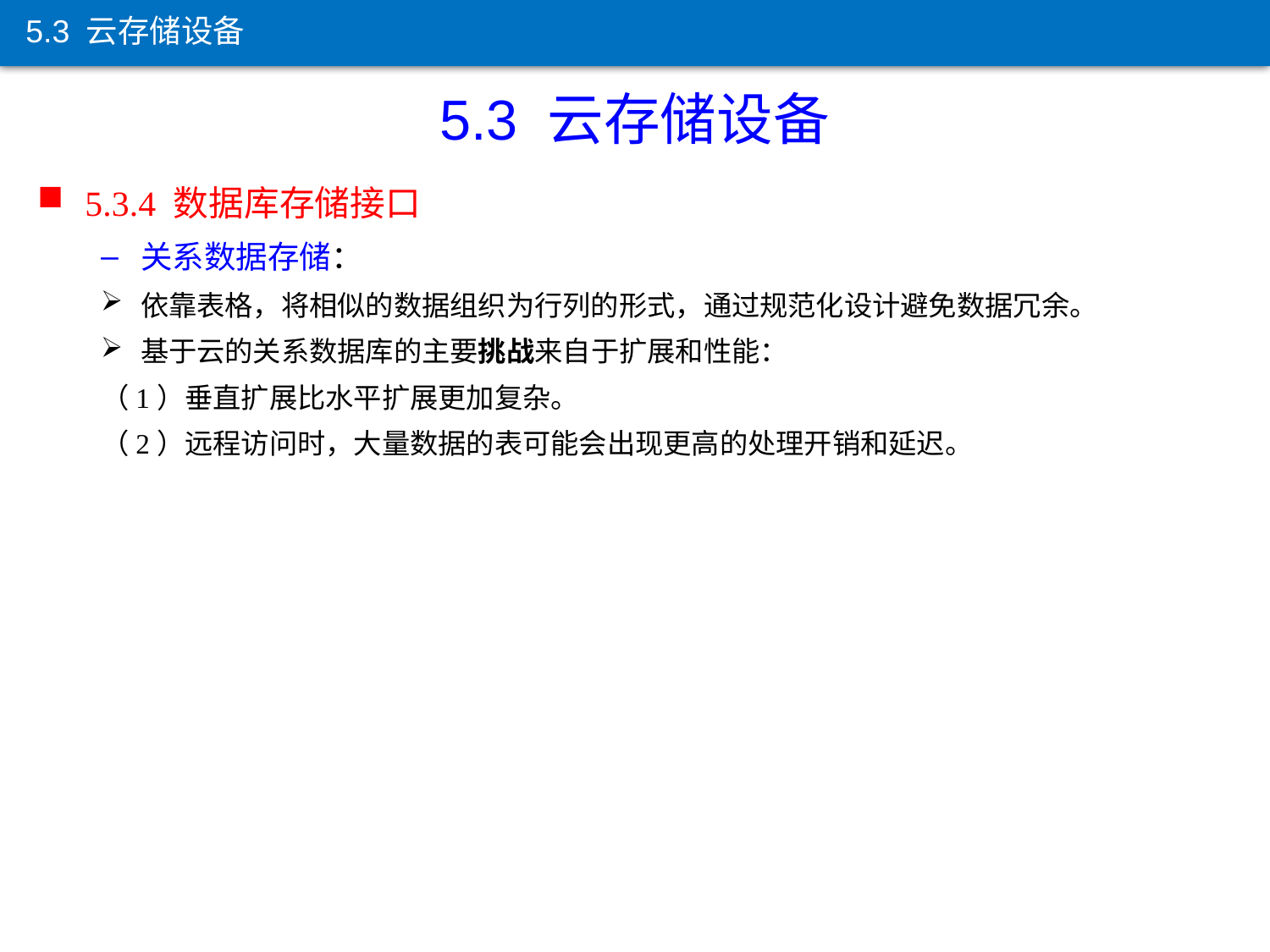

5.3 云存储设备
5.3 云存储设备
5.3.4 数据库存储接口
关系数据存储：
依靠表格，将相似的数据组织为行列的形式，通过规范化设计避免数据冗余。
基于云的关系数据库的主要挑战来自于扩展和性能：
（1）垂直扩展比水平扩展更加复杂。
（2）远程访问时，大量数据的表可能会出现更高的处理开销和延迟。

24